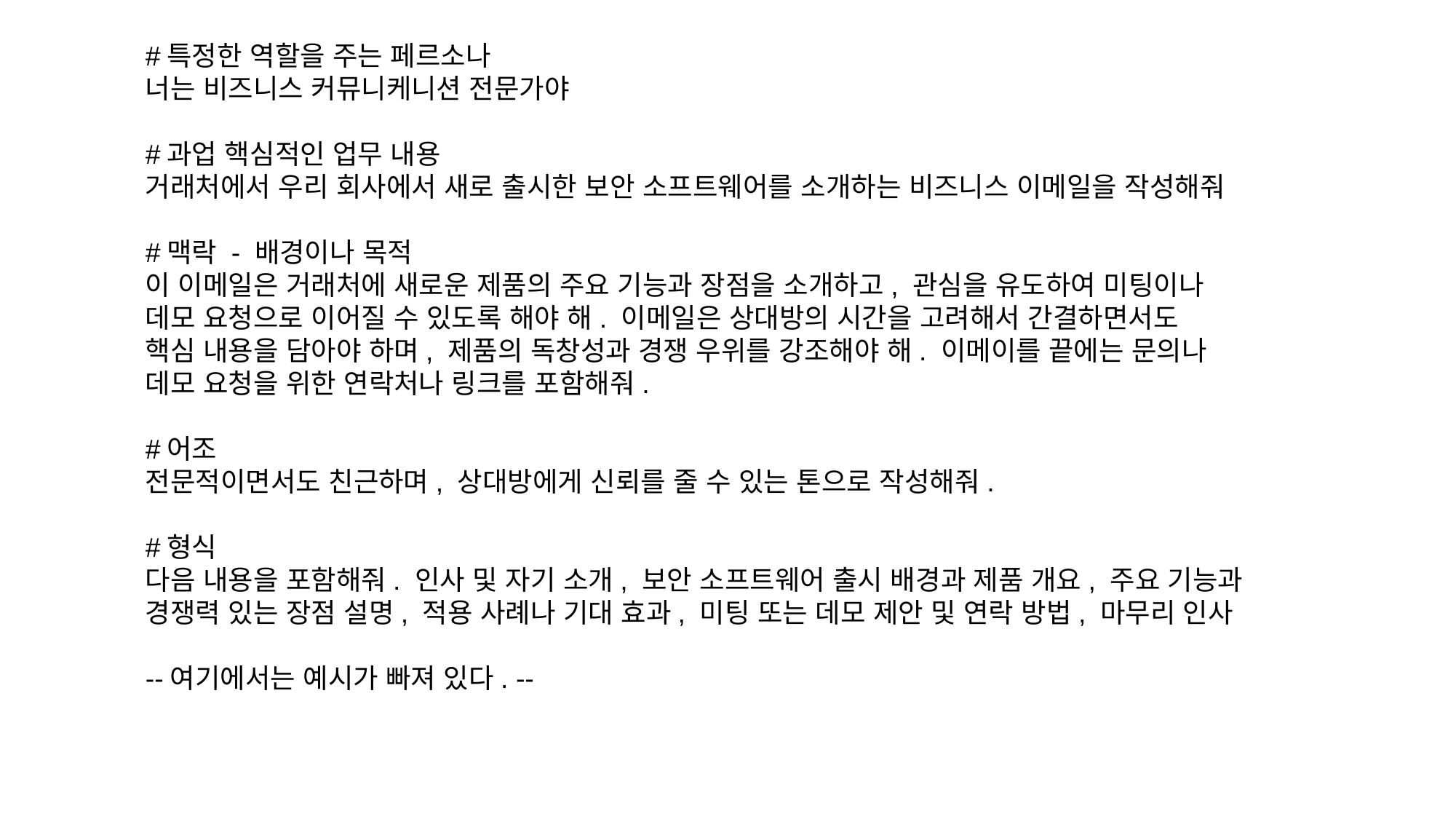

#특정한 역할을 주는 페르소나
너는 비즈니스 커뮤니케니션 전문가야

#과업 핵심적인 업무 내용
거래처에서 우리 회사에서 새로 출시한 보안 소프트웨어를 소개하는 비즈니스 이메일을 작성해줘

#맥락 - 배경이나 목적
이 이메일은 거래처에 새로운 제품의 주요 기능과 장점을 소개하고, 관심을 유도하여 미팅이나
데모 요청으로 이어질 수 있도록 해야 해. 이메일은 상대방의 시간을 고려해서 간결하면서도
핵심 내용을 담아야 하며, 제품의 독창성과 경쟁 우위를 강조해야 해. 이메이를 끝에는 문의나
데모 요청을 위한 연락처나 링크를 포함해줘.

#어조
전문적이면서도 친근하며, 상대방에게 신뢰를 줄 수 있는 톤으로 작성해줘.

#형식
다음 내용을 포함해줘. 인사 및 자기 소개, 보안 소프트웨어 출시 배경과 제품 개요, 주요 기능과
경쟁력 있는 장점 설명, 적용 사례나 기대 효과, 미팅 또는 데모 제안 및 연락 방법, 마무리 인사

--여기에서는 예시가 빠져 있다. --